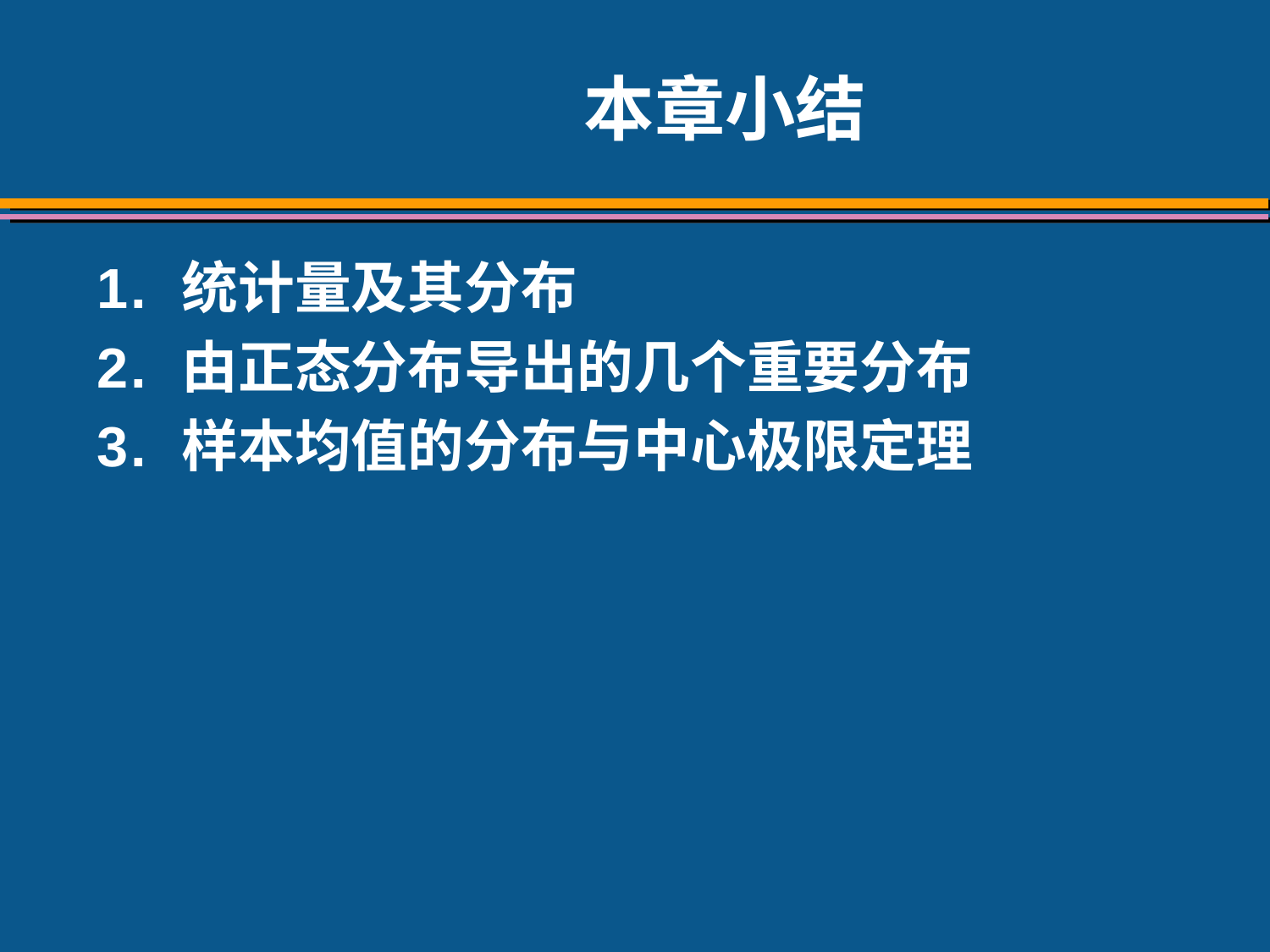

# 本章小结
统计量及其分布
由正态分布导出的几个重要分布
样本均值的分布与中心极限定理